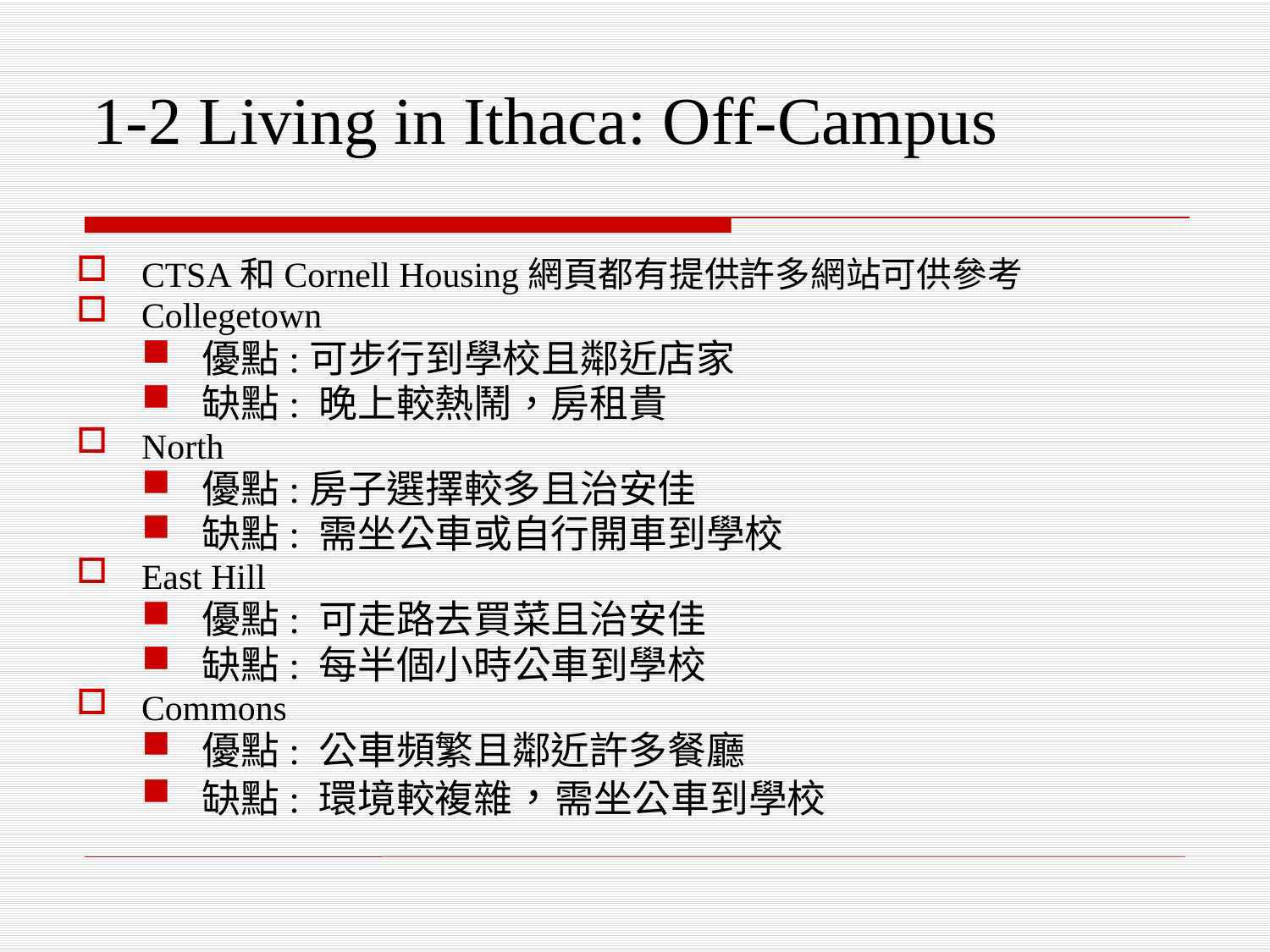

1-2 Living in Ithaca: Off-Campus
CTSA和Cornell Housing網頁都有提供許多網站可供參考
Collegetown
優點:可步行到學校且鄰近店家
缺點: 晚上較熱鬧，房租貴
North
優點:房子選擇較多且治安佳
缺點: 需坐公車或自行開車到學校
East Hill
優點: 可走路去買菜且治安佳
缺點: 每半個小時公車到學校
Commons
優點: 公車頻繁且鄰近許多餐廳
缺點: 環境較複雜，需坐公車到學校